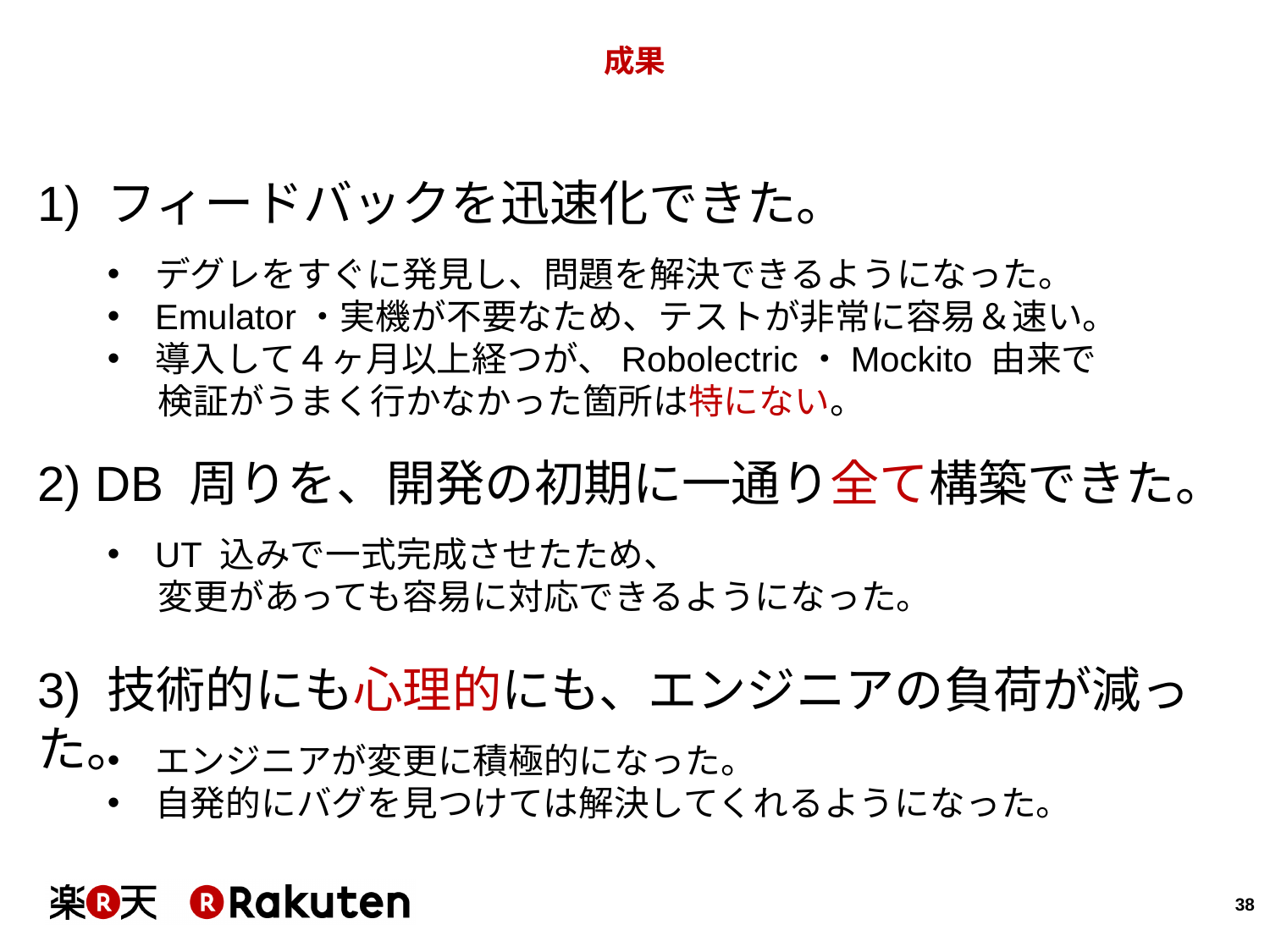

# 成果
1) フィードバックを迅速化できた。
デグレをすぐに発見し、問題を解決できるようになった。
Emulator・実機が不要なため、テストが非常に容易＆速い。
導入して４ヶ月以上経つが、Robolectric・Mockito 由来で
検証がうまく行かなかった箇所は特にない。
2) DB 周りを、開発の初期に一通り全て構築できた。
UT 込みで一式完成させたため、
変更があっても容易に対応できるようになった。
3) 技術的にも心理的にも、エンジニアの負荷が減った。
エンジニアが変更に積極的になった。
自発的にバグを見つけては解決してくれるようになった。